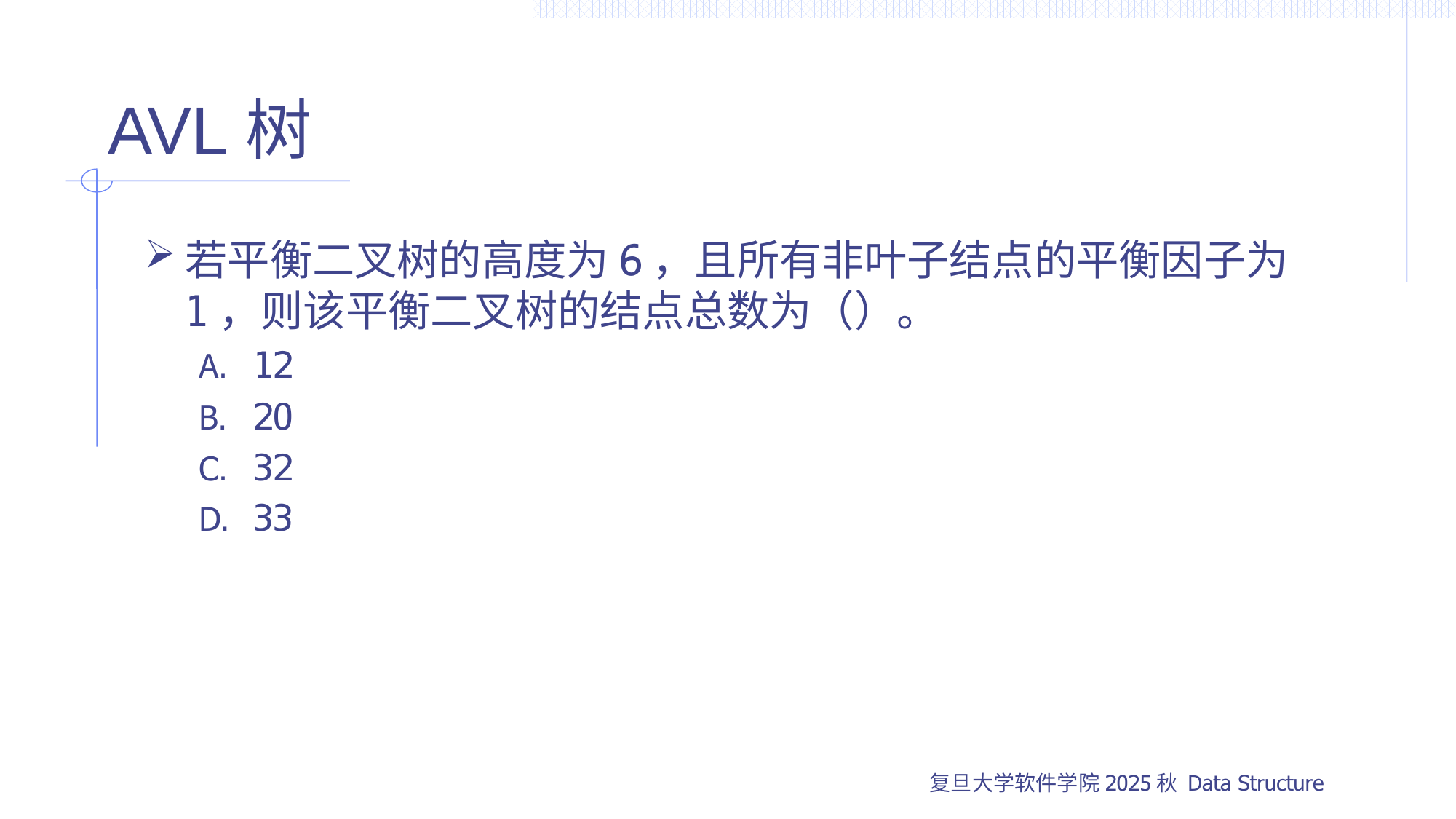

# AVL树
若平衡二叉树的高度为6，且所有非叶子结点的平衡因子为1，则该平衡二叉树的结点总数为（）。
12
20
32
33